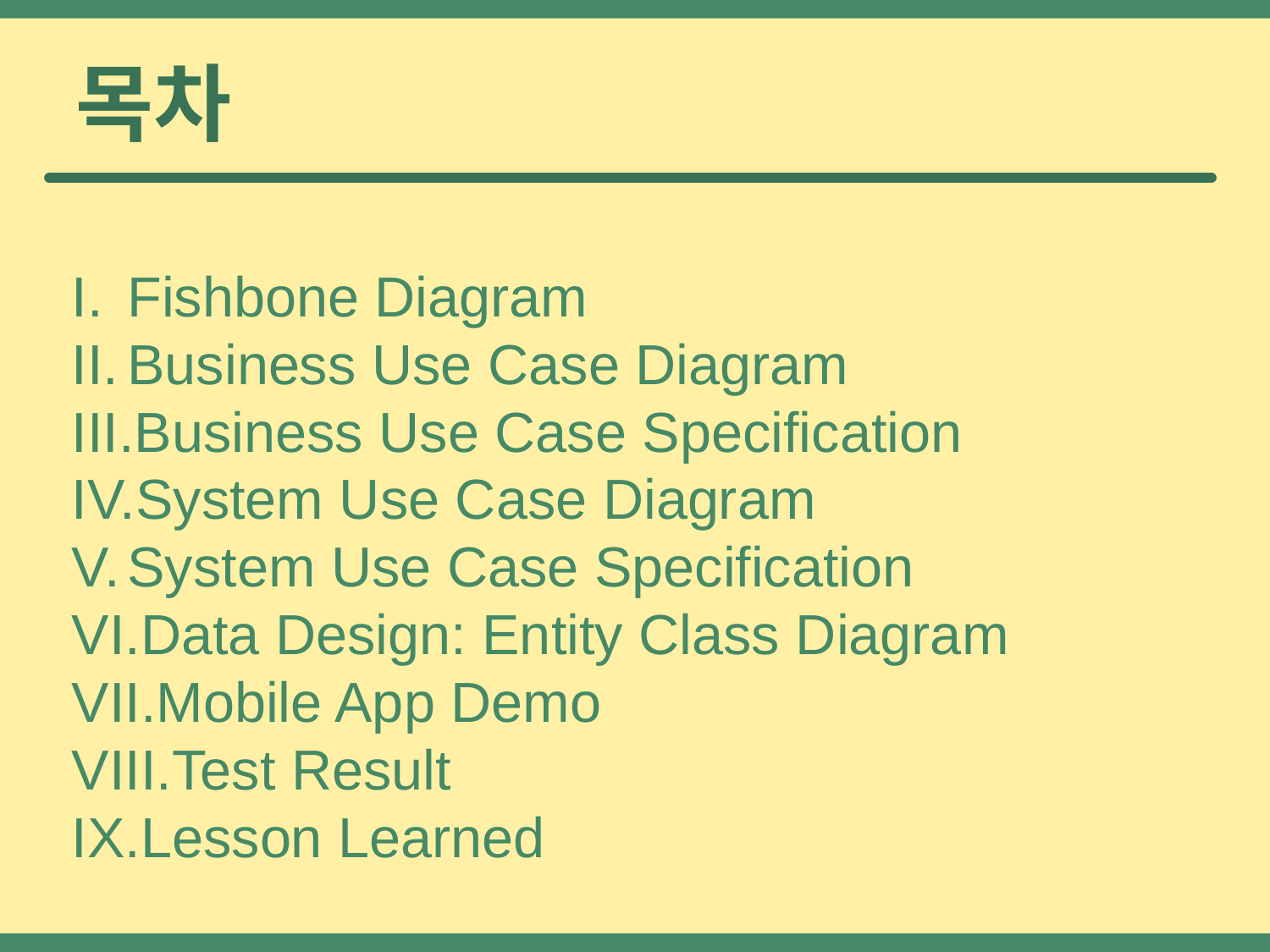

목차
Fishbone Diagram
Business Use Case Diagram
Business Use Case Specification
System Use Case Diagram
System Use Case Specification
Data Design: Entity Class Diagram
Mobile App Demo
Test Result
Lesson Learned